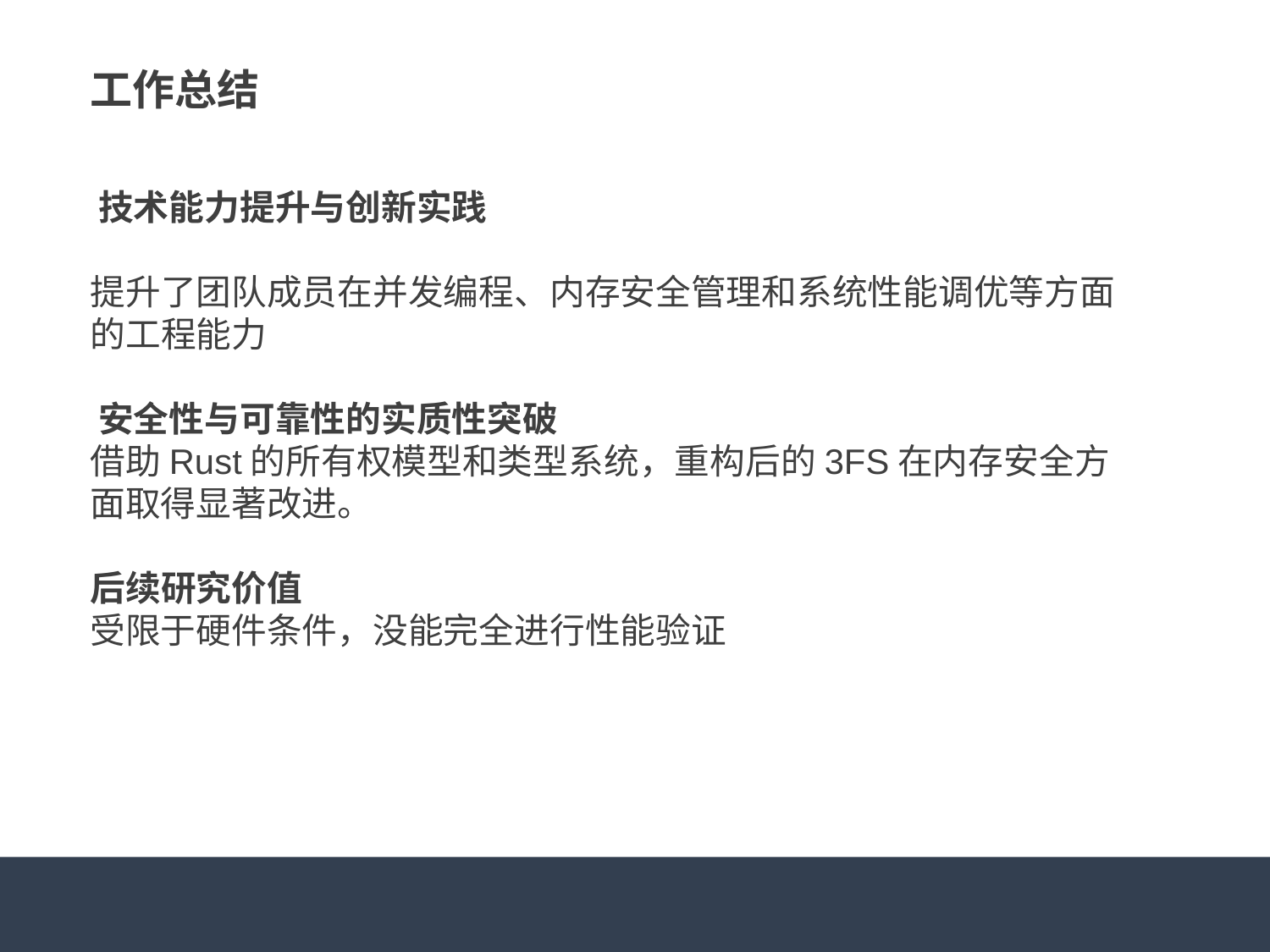

工作总结
​技术能力提升与创新实践​

提升了团队成员在并发编程、内存安全管理和系统性能调优等方面的工程能力

​安全性与可靠性的实质性突破​
借助Rust的所有权模型和类型系统，重构后的3FS在内存安全方面取得显著改进。

后续研究价值​
受限于硬件条件，没能完全进行性能验证
#